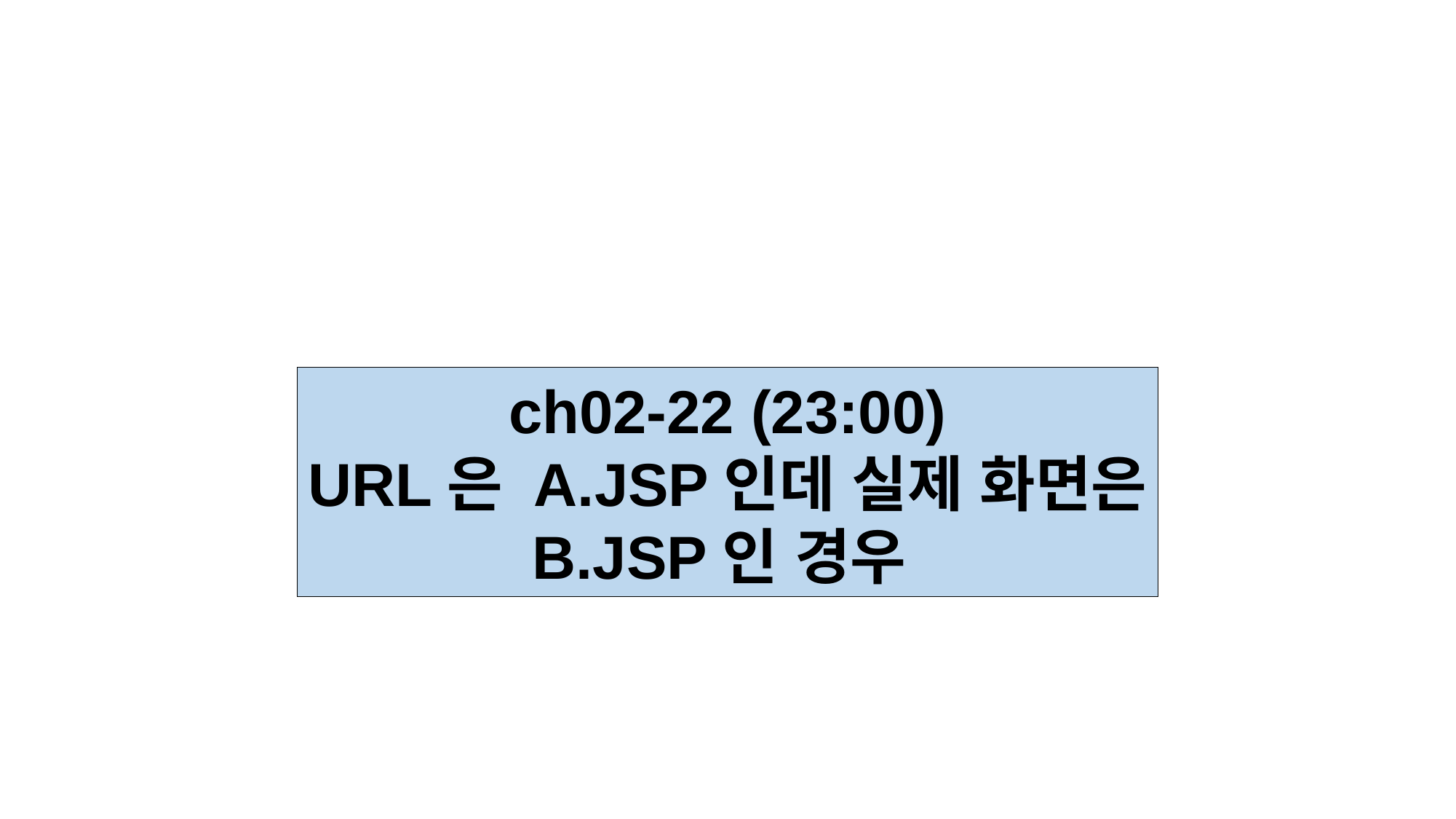

ch02-22 (23:00)
URL은 A.JSP인데 실제 화면은
B.JSP인 경우